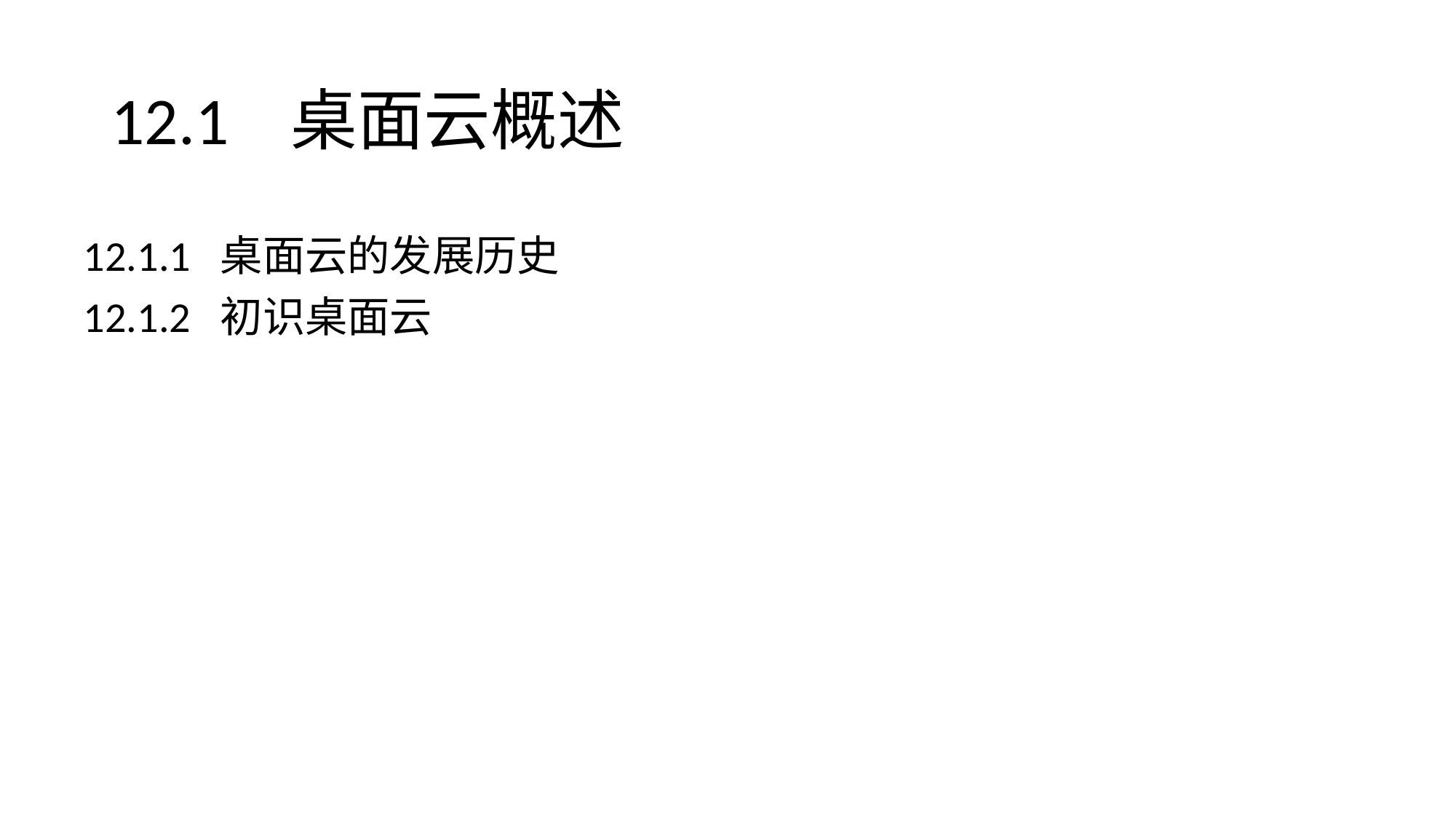

# 12.1   桌面云概述
12.1.1  桌面云的发展历史
12.1.2  初识桌面云